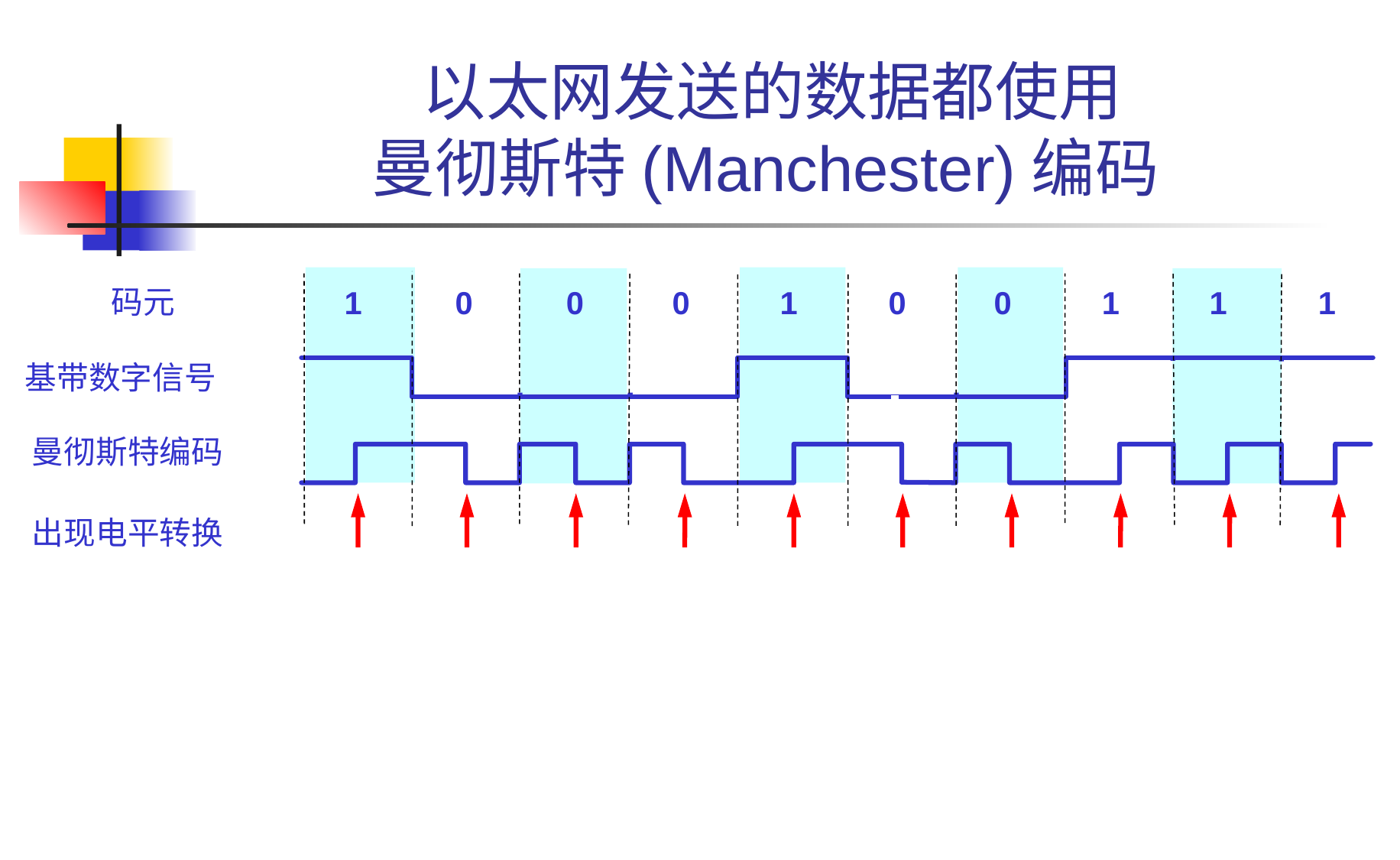

# 以太网发送的数据都使用 曼彻斯特(Manchester)编码

 码元
1
1
0
0
0
1
0
0
1
1
    基带数字信号

曼彻斯特编码

出现电平转换